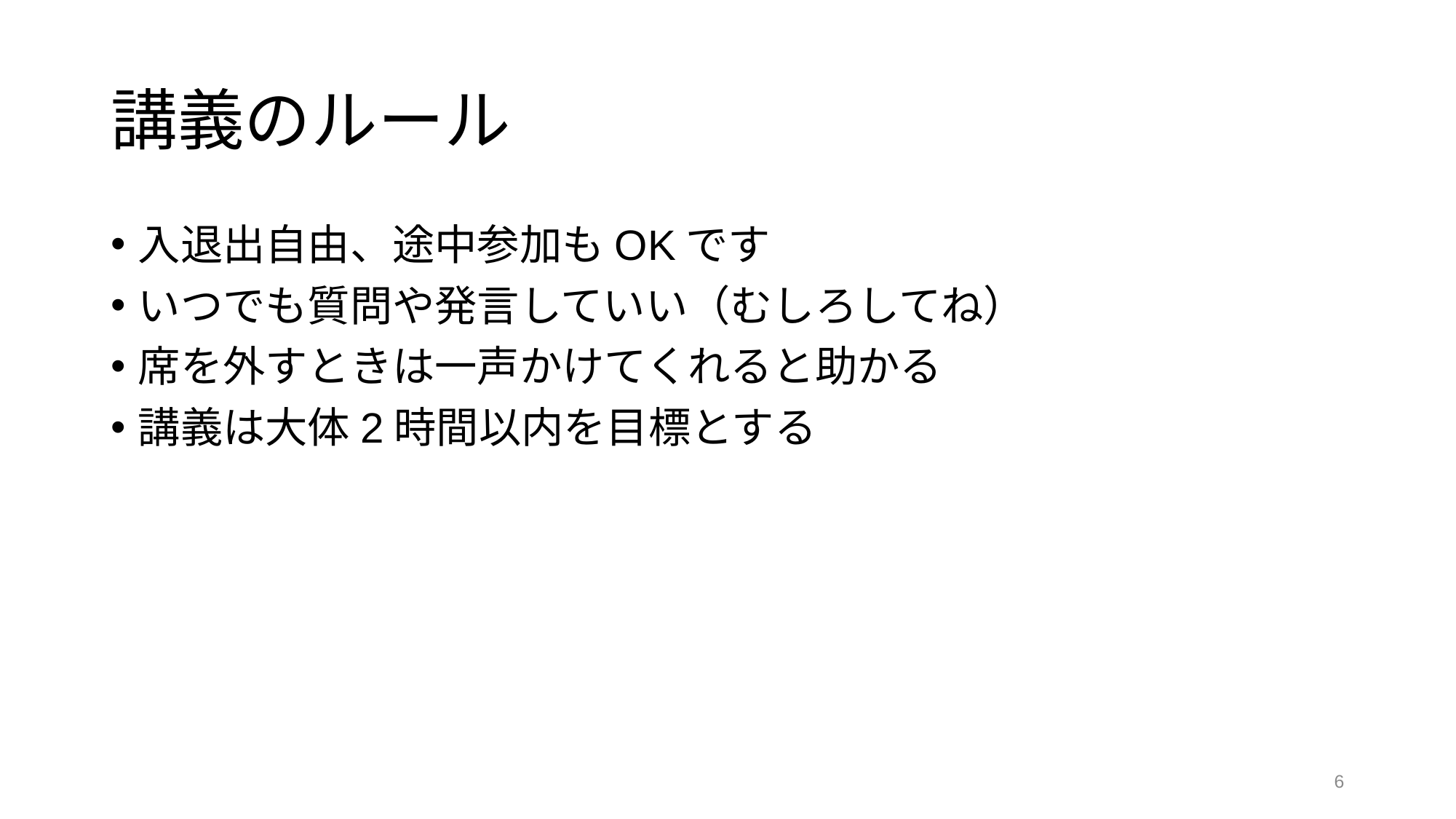

# 講義のルール
入退出自由、途中参加もOKです
いつでも質問や発言していい（むしろしてね）
席を外すときは一声かけてくれると助かる
講義は大体2時間以内を目標とする

6